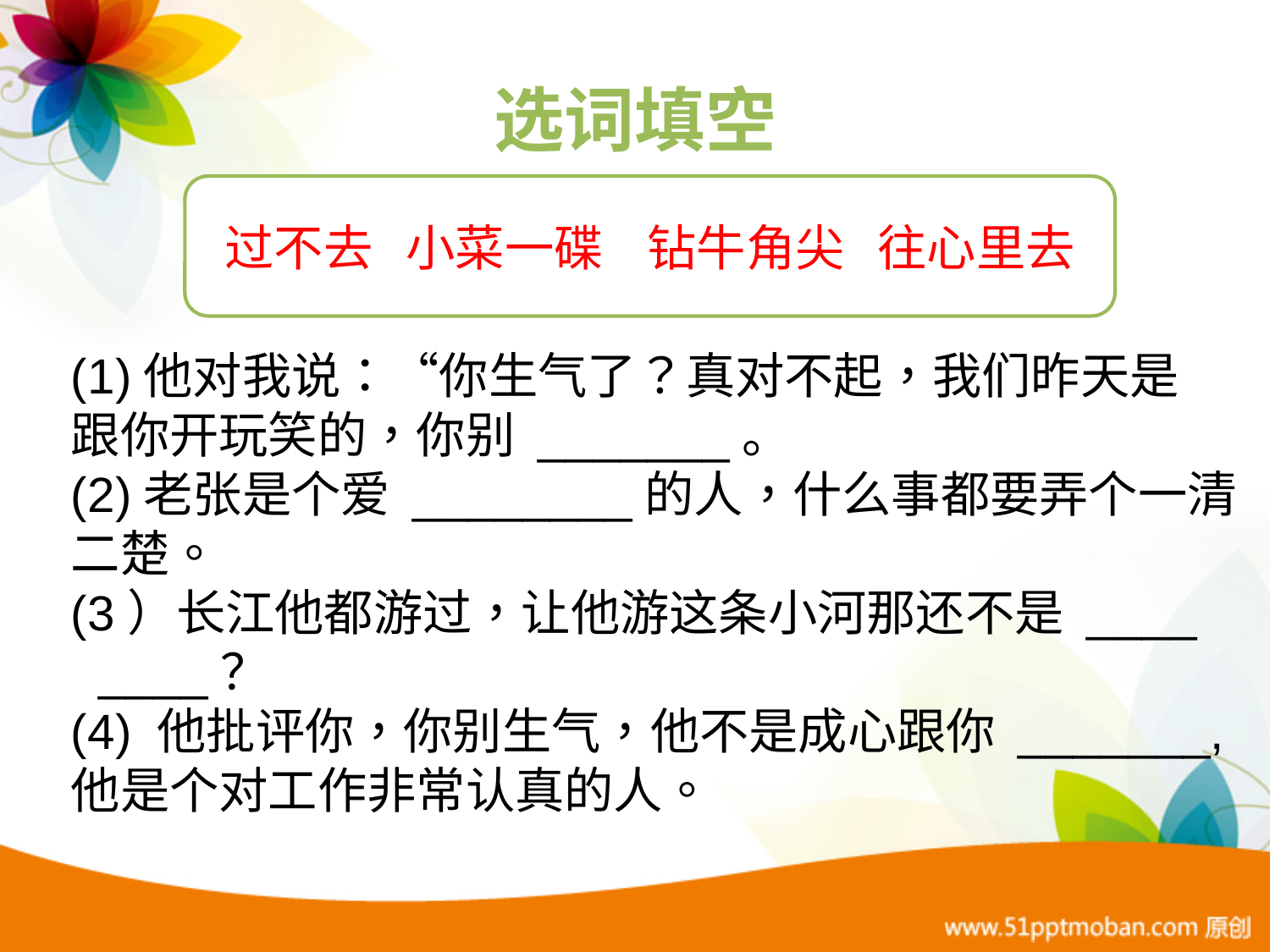

# 选词填空
过不去   小菜一碟    钻牛角尖   往心里去
(1)他对我说：“你生气了？真对不起，我们昨天是
跟你开玩笑的，你别 _______。
(2)老张是个爱 ________的人，什么事都要弄个一清
二楚。
(3）长江他都游过，让他游这条小河那还不是 ____
  ____？
(4) 他批评你，你别生气，他不是成心跟你 _______,
他是个对工作非常认真的人。